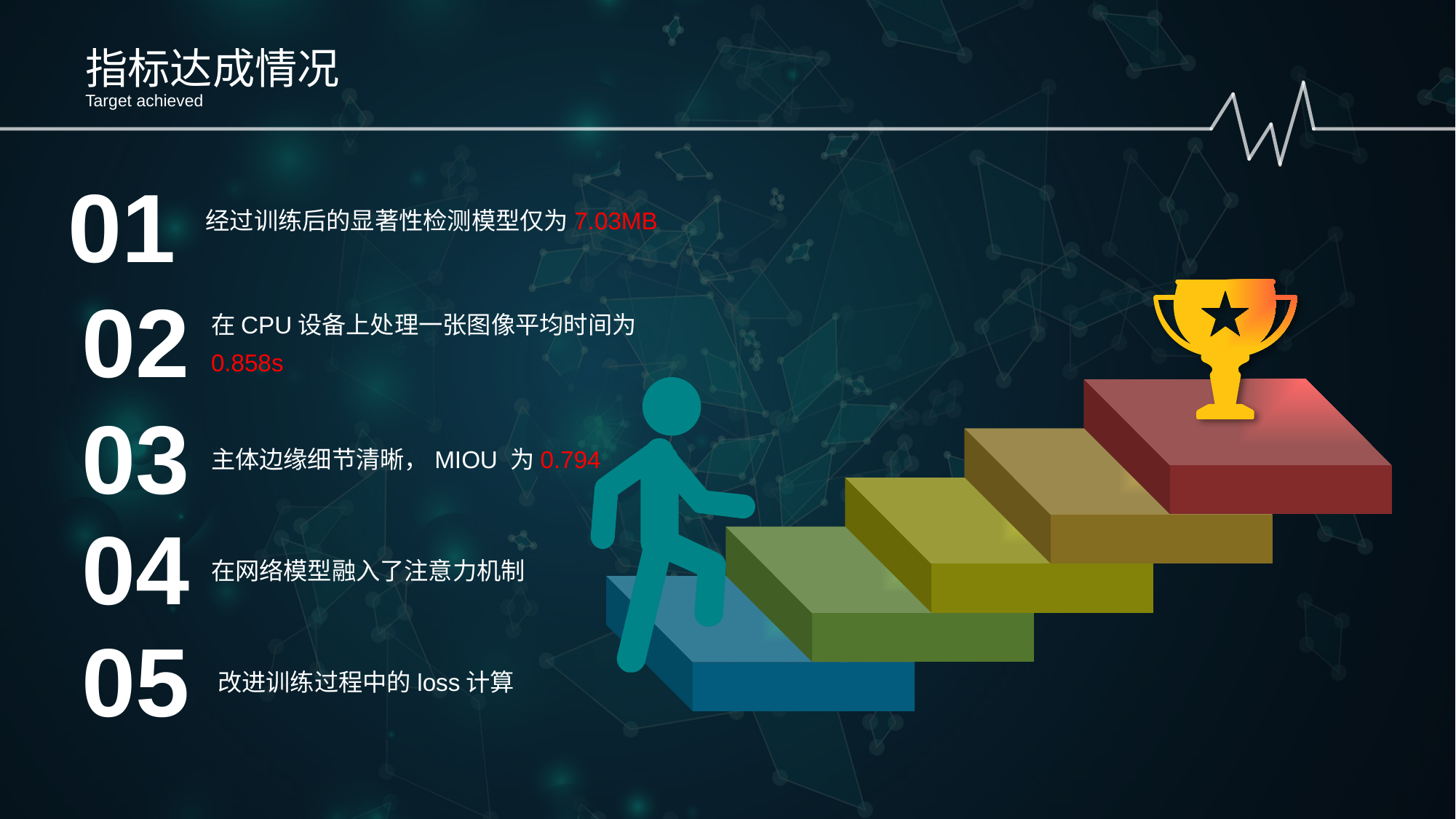

指标达成情况
Target achieved
01
经过训练后的显著性检测模型仅为7.03MB
02

在CPU设备上处理一张图像平均时间为0.858s

03

主体边缘细节清晰，MIOU 为0.794

04

在网络模型融入了注意力机制

05
改进训练过程中的loss计算